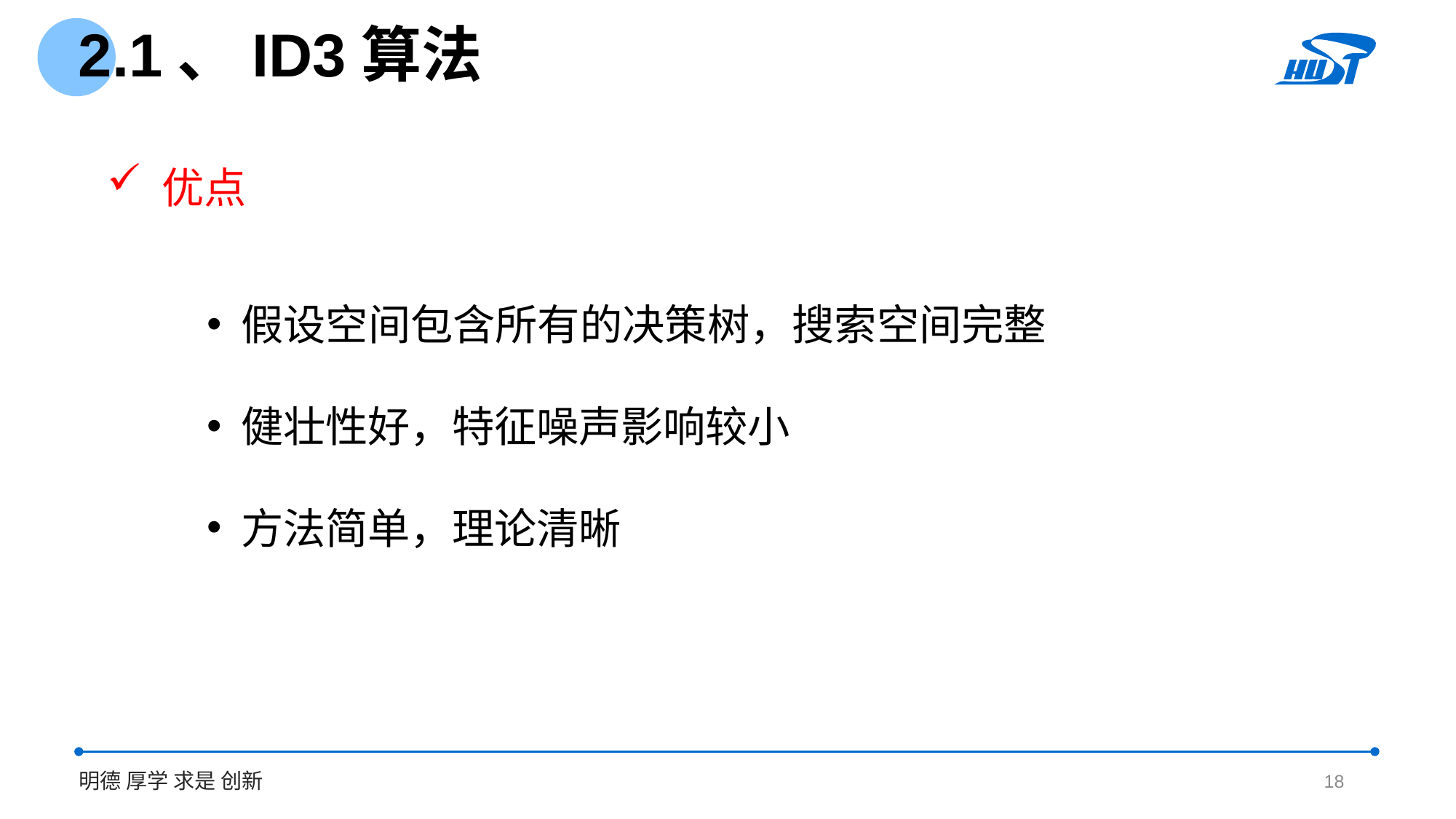

2.1、ID3算法
 优点
假设空间包含所有的决策树，搜索空间完整
健壮性好，特征噪声影响较小
方法简单，理论清晰
18